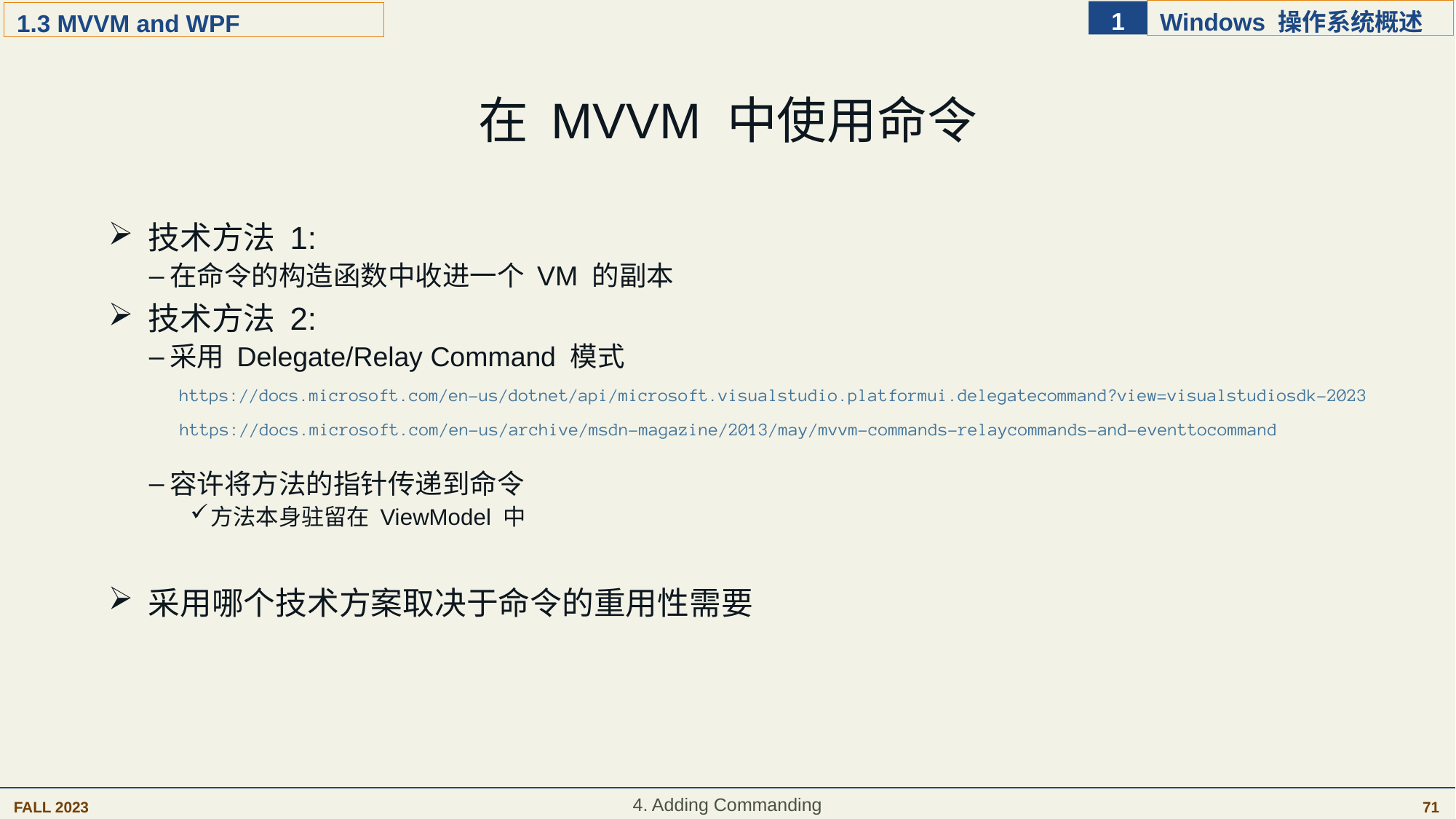

在 MVVM 中使用命令
 技术方法 1:
在命令的构造函数中收进一个 VM 的副本
 技术方法 2:
采用 Delegate/Relay Command 模式

容许将方法的指针传递到命令
方法本身驻留在 ViewModel 中

 采用哪个技术方案取决于命令的重用性需要
https://docs.microsoft.com/en-us/dotnet/api/microsoft.visualstudio.platformui.delegatecommand?view=visualstudiosdk-2023
https://docs.microsoft.com/en-us/archive/msdn-magazine/2013/may/mvvm-commands-relaycommands-and-eventtocommand
4. Adding Commanding